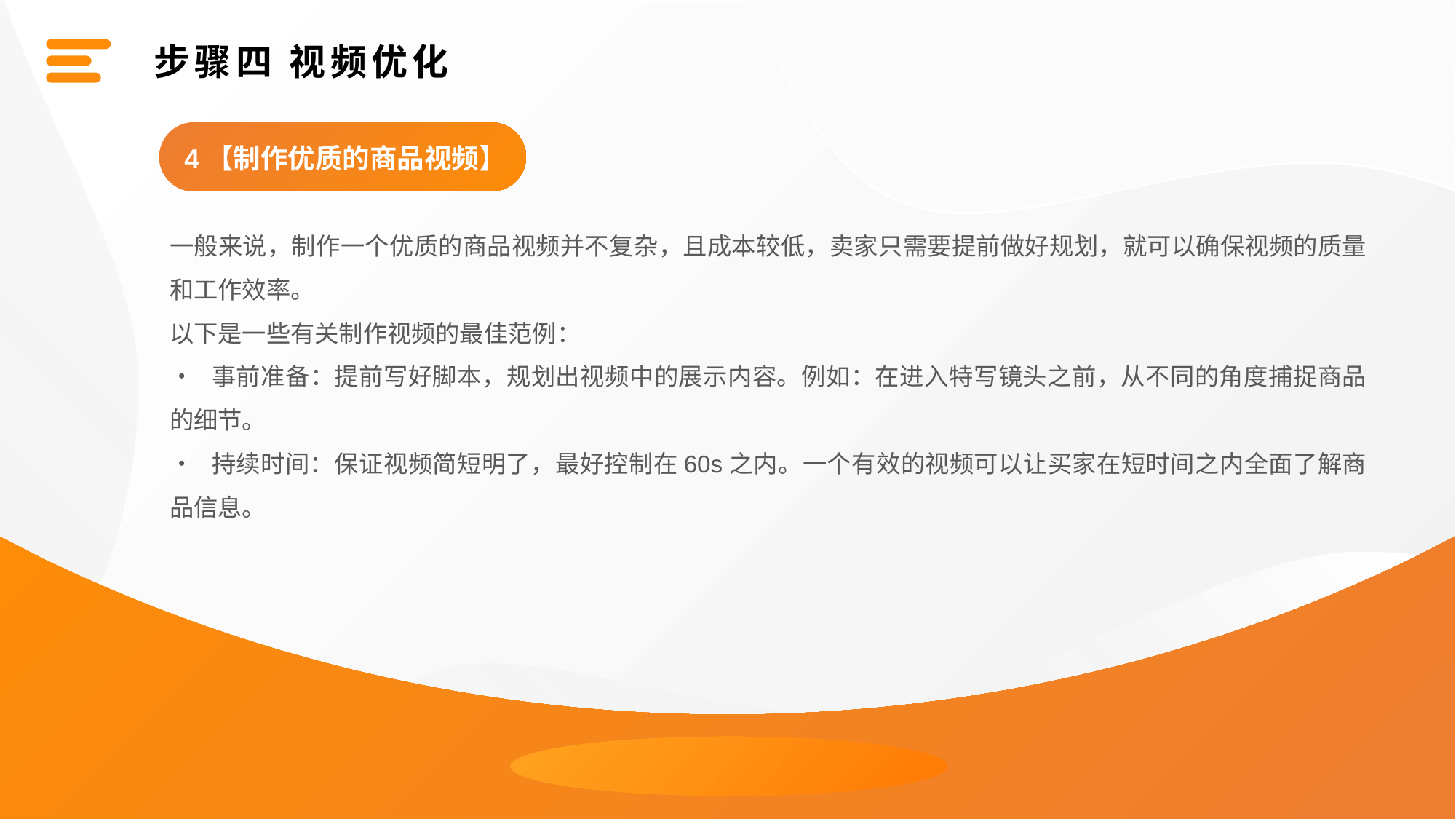

步骤四 视频优化

4【制作优质的商品视频】
一般来说，制作一个优质的商品视频并不复杂，且成本较低，卖家只需要提前做好规划，就可以确保视频的质量和工作效率。
以下是一些有关制作视频的最佳范例：
•  事前准备：提前写好脚本，规划出视频中的展示内容。例如：在进入特写镜头之前，从不同的角度捕捉商品的细节。
•  持续时间：保证视频简短明了，最好控制在60s之内。一个有效的视频可以让买家在短时间之内全面了解商品信息。